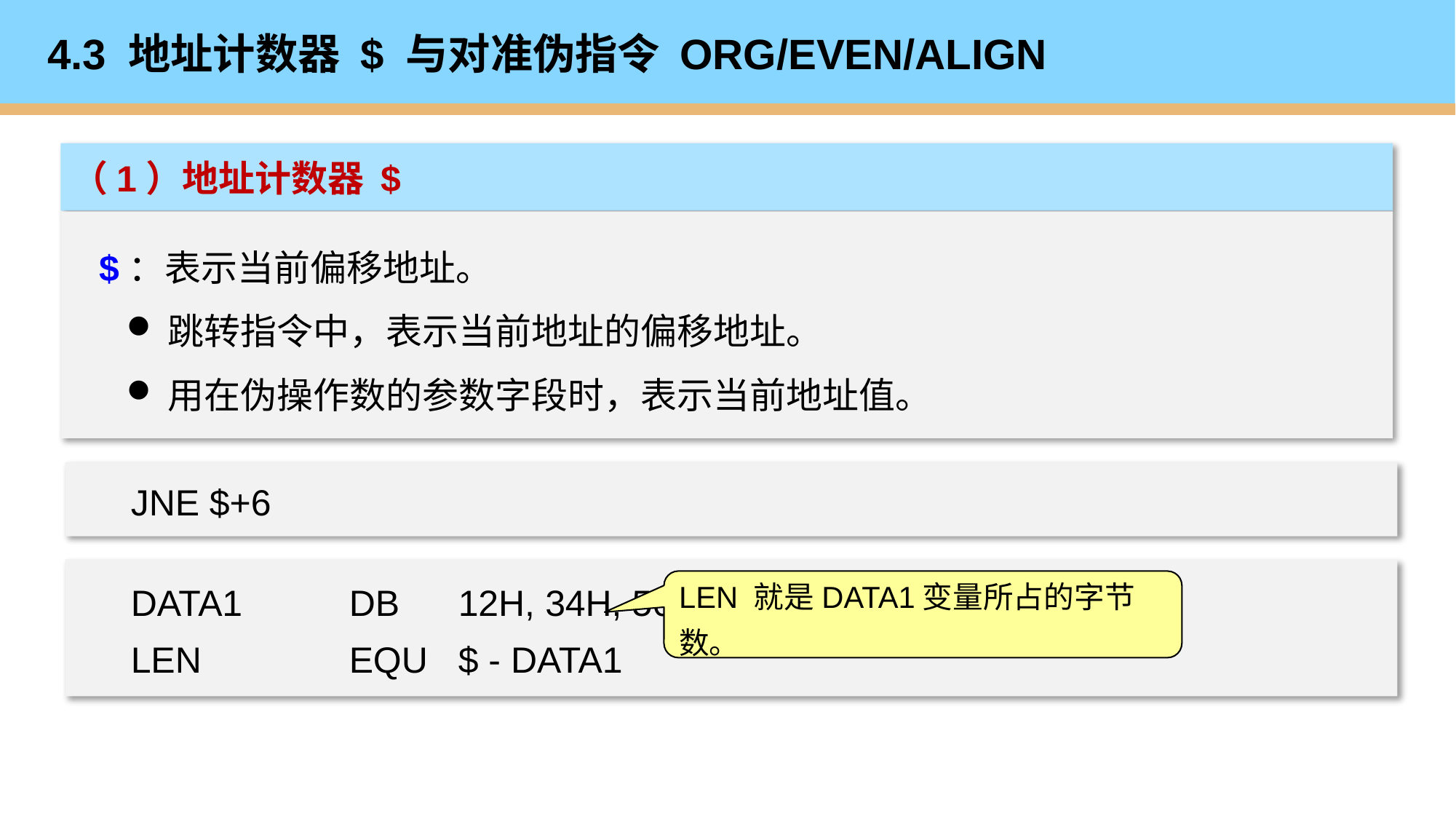

# 4.3 地址计数器 $ 与对准伪指令 ORG/EVEN/ALIGN
（1）地址计数器 $
$：表示当前偏移地址。
跳转指令中，表示当前地址的偏移地址。
用在伪操作数的参数字段时，表示当前地址值。
JNE $+6
DATA1	DB	12H, 34H, 56H
LEN　	EQU	$ - DATA1
LEN 就是DATA1变量所占的字节数。
133